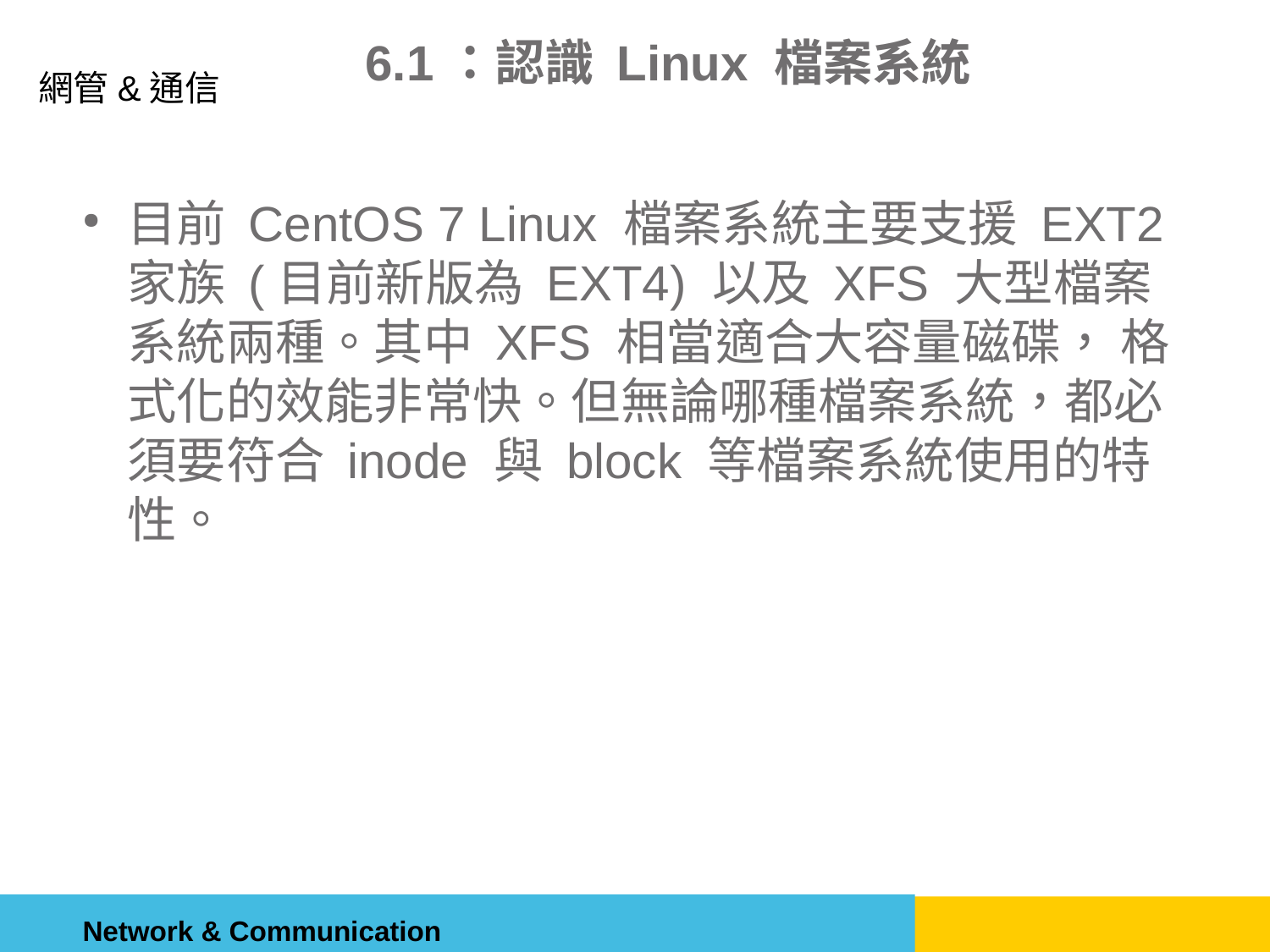

6.1：認識 Linux 檔案系統
目前 CentOS 7 Linux 檔案系統主要支援 EXT2 家族 (目前新版為 EXT4) 以及 XFS 大型檔案系統兩種。其中 XFS 相當適合大容量磁碟， 格式化的效能非常快。但無論哪種檔案系統，都必須要符合 inode 與 block 等檔案系統使用的特性。